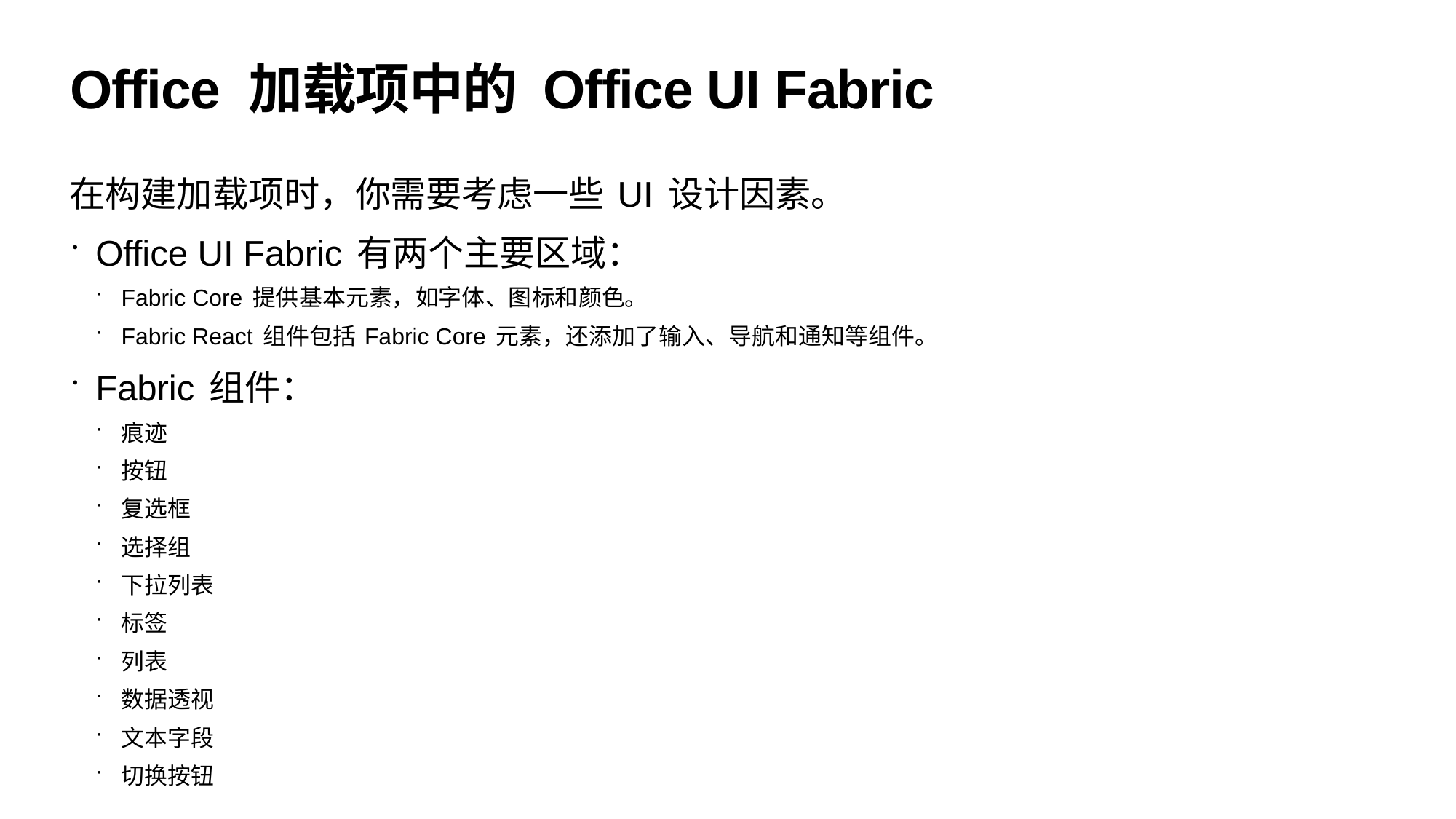

# Office 加载项中的 Office UI Fabric
在构建加载项时，你需要考虑一些 UI 设计因素。
Office UI Fabric 有两个主要区域：
Fabric Core 提供基本元素，如字体、图标和颜色。
Fabric React 组件包括 Fabric Core 元素，还添加了输入、导航和通知等组件。
Fabric 组件：
痕迹
按钮
复选框
选择组
下拉列表
标签
列表
数据透视
文本字段
切换按钮